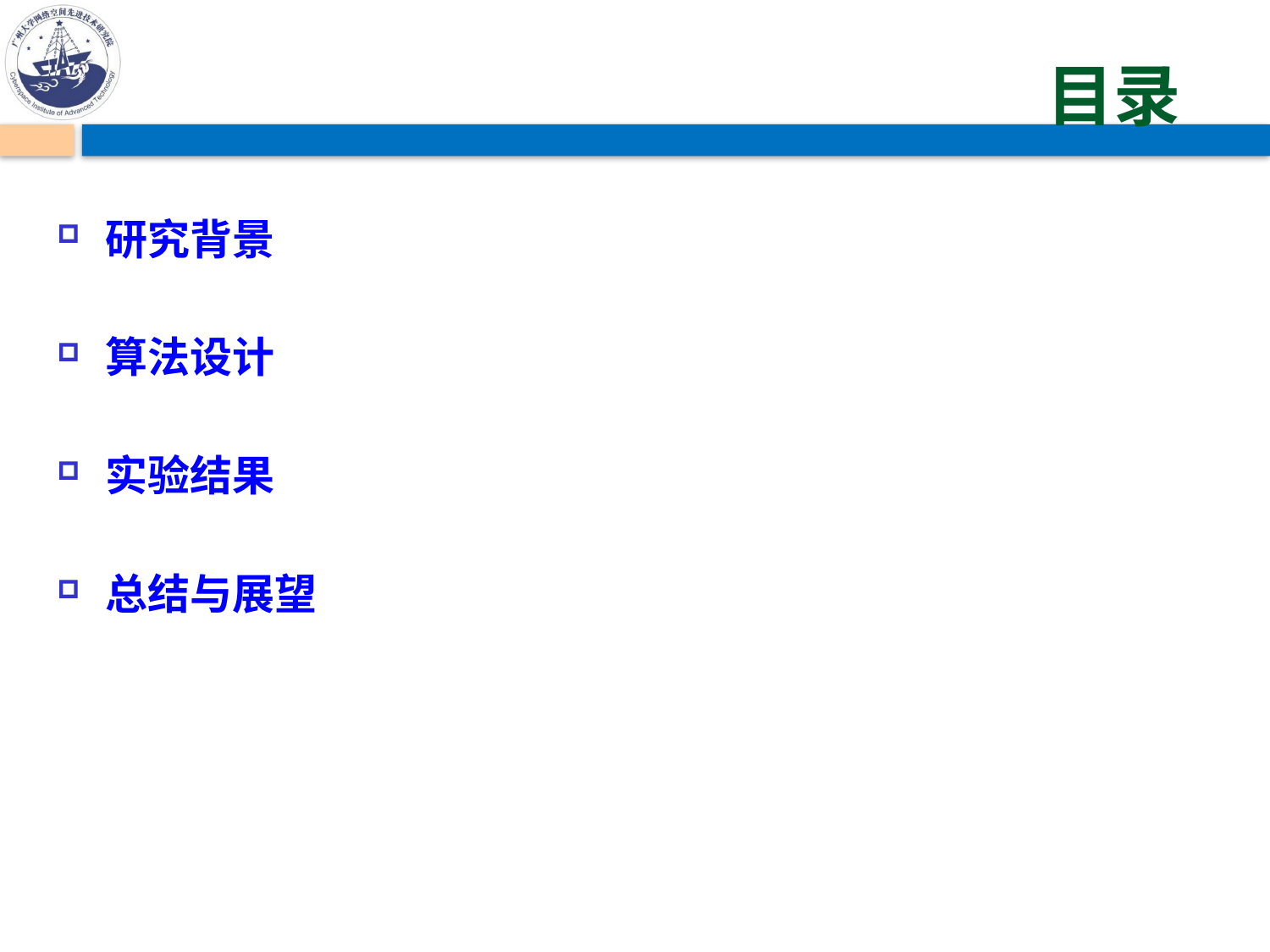

# 目录
研究背景

算法设计

实验结果

总结与展望
2